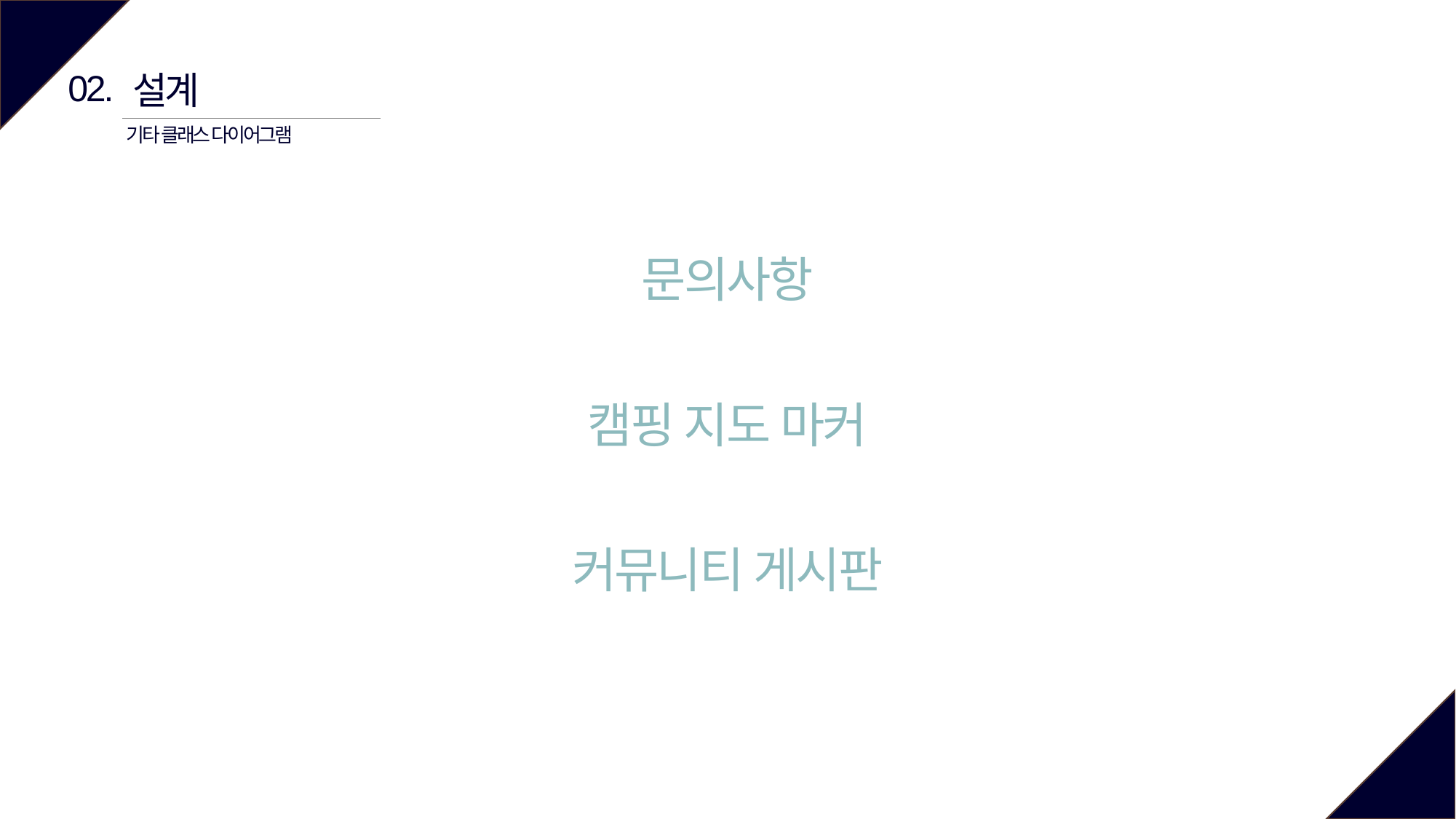

02.
설계
기타 클래스 다이어그램
문의사항
캠핑 지도 마커
커뮤니티 게시판